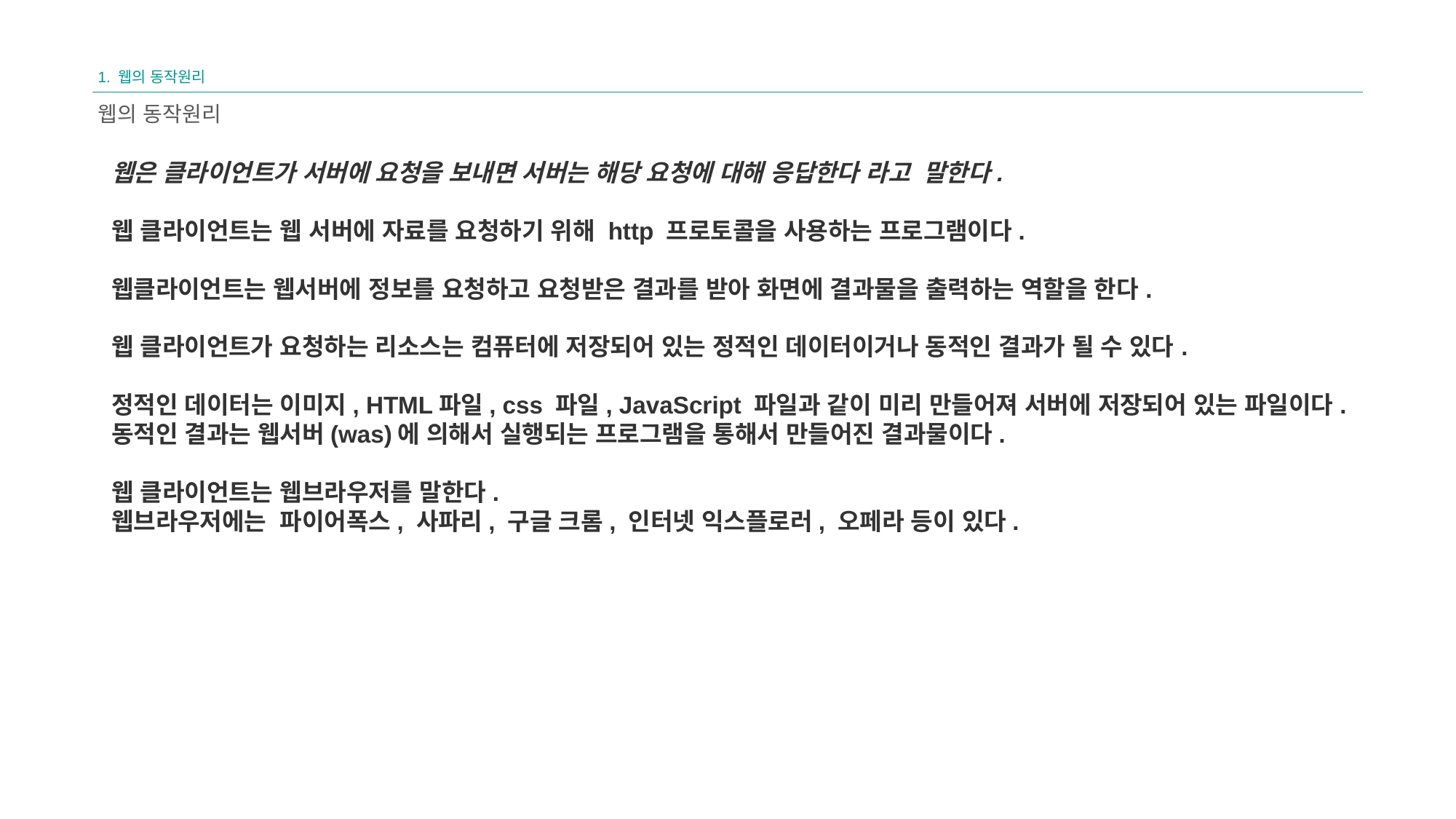

1. 웹의 동작원리
웹의 동작원리

웹은 클라이언트가 서버에 요청을 보내면 서버는 해당 요청에 대해 응답한다 라고  말한다.

웹 클라이언트는 웹 서버에 자료를 요청하기 위해 http 프로토콜을 사용하는 프로그램이다.

웹클라이언트는 웹서버에 정보를 요청하고 요청받은 결과를 받아 화면에 결과물을 출력하는 역할을 한다.

웹 클라이언트가 요청하는 리소스는 컴퓨터에 저장되어 있는 정적인 데이터이거나 동적인 결과가 될 수 있다.

정적인 데이터는 이미지, HTML파일, css 파일, JavaScript 파일과 같이 미리 만들어져 서버에 저장되어 있는 파일이다.
동적인 결과는 웹서버(was)에 의해서 실행되는 프로그램을 통해서 만들어진 결과물이다.

웹 클라이언트는 웹브라우저를 말한다.
웹브라우저에는  파이어폭스, 사파리, 구글 크롬, 인터넷 익스플로러, 오페라 등이 있다.